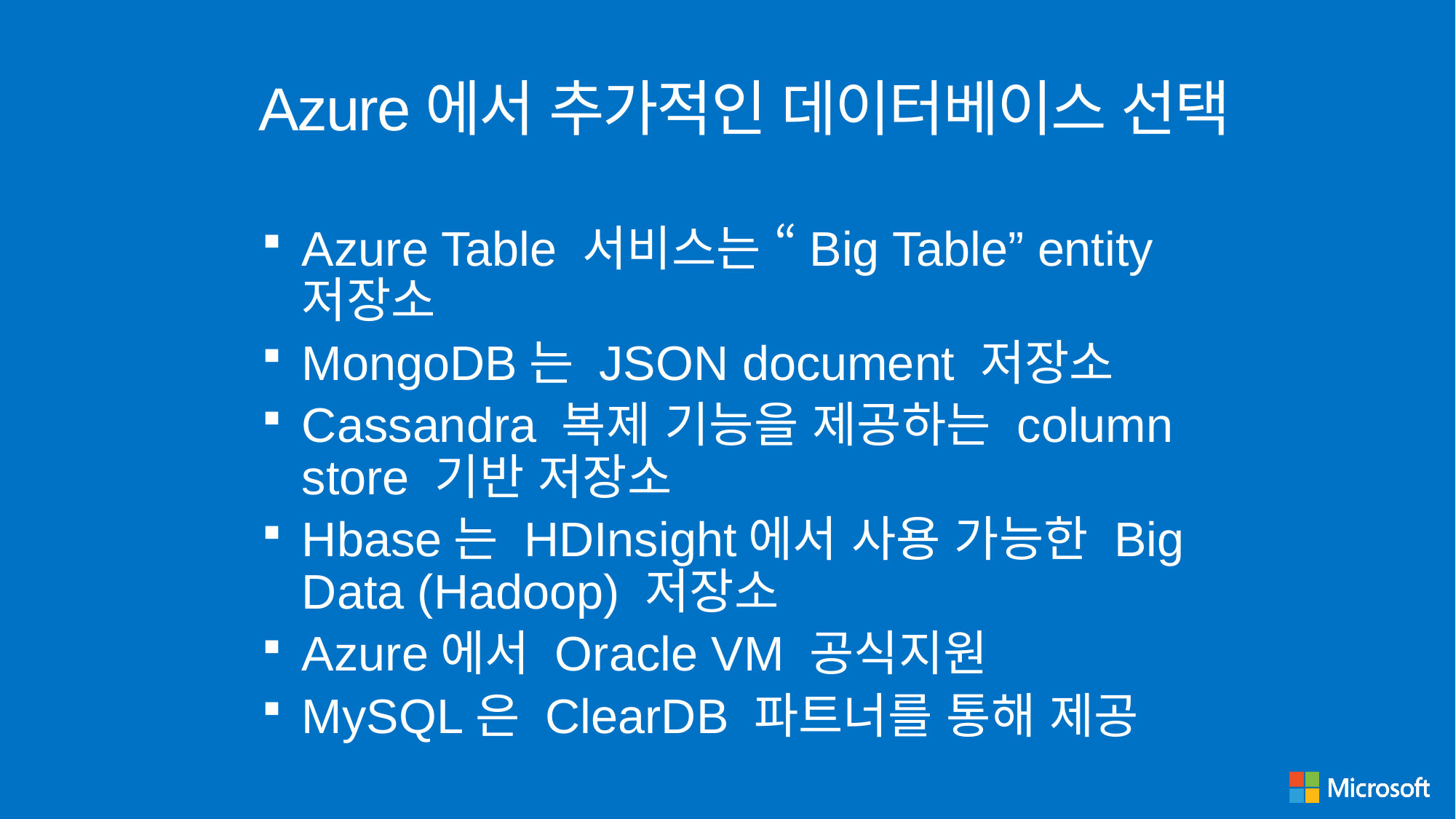

# Azure에서 추가적인 데이터베이스 선택
Azure Table 서비스는 “Big Table” entity 저장소
MongoDB는 JSON document 저장소
Cassandra 복제 기능을 제공하는 column store 기반 저장소
Hbase는 HDInsight에서 사용 가능한 Big Data (Hadoop) 저장소
Azure에서 Oracle VM 공식지원
MySQL은 ClearDB 파트너를 통해 제공